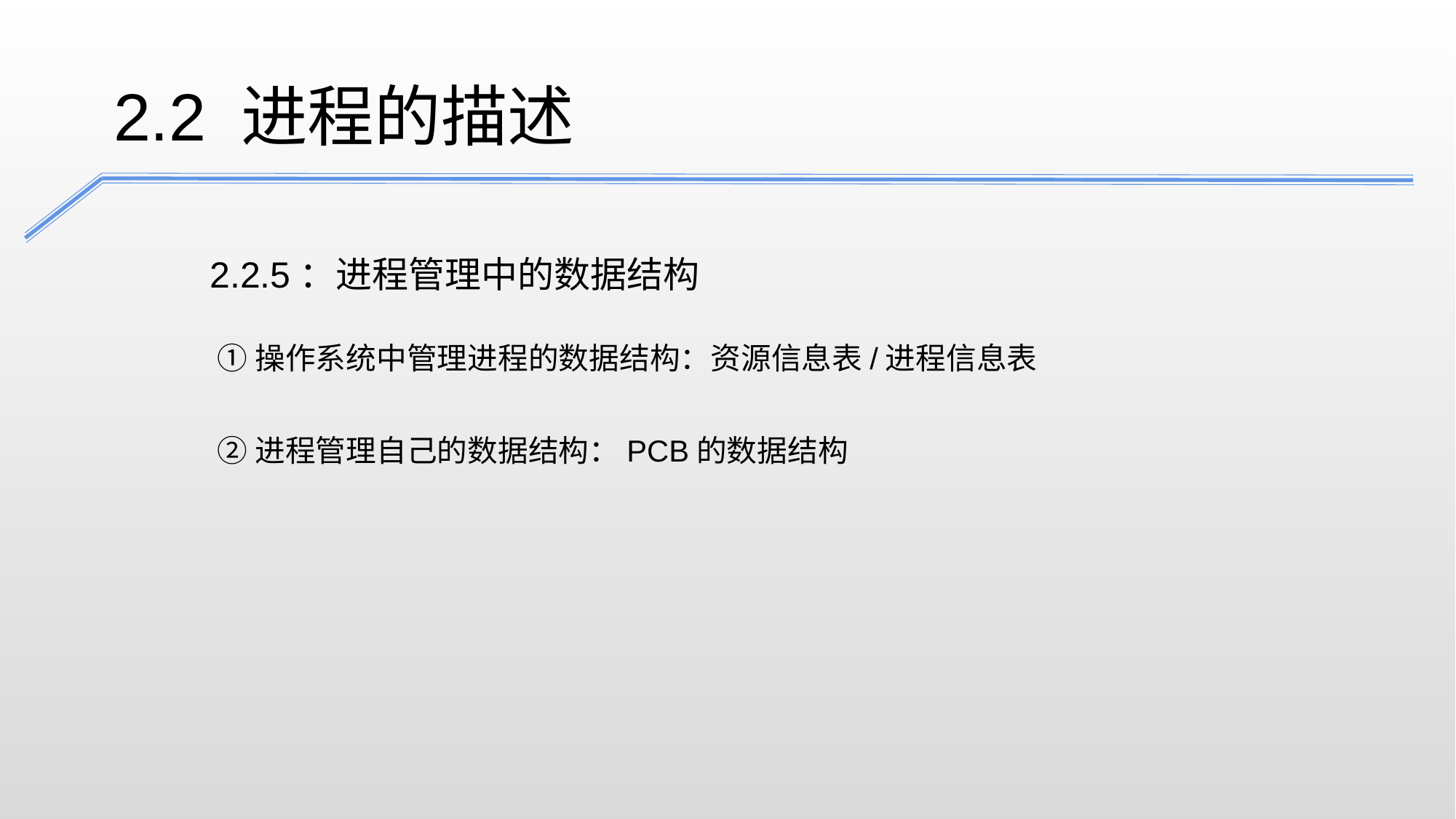

2.2 进程的描述
2.2.5：进程管理中的数据结构
①操作系统中管理进程的数据结构：资源信息表/进程信息表
②进程管理自己的数据结构：PCB的数据结构